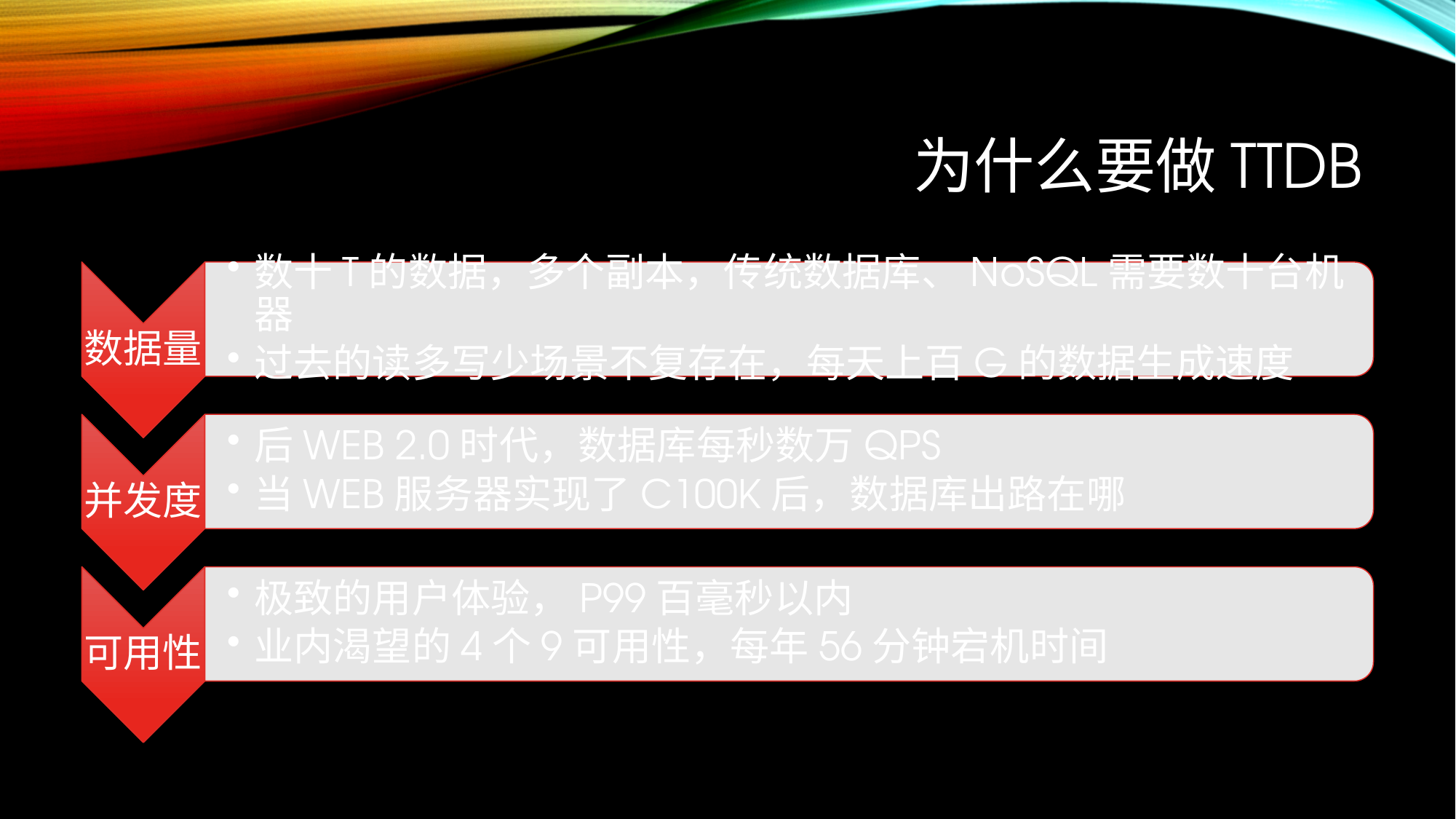

# 为什么要做TTDB
数据量
数十T的数据，多个副本，传统数据库、NoSQL需要数十台机器
过去的读多写少场景不复存在，每天上百G的数据生成速度
并发度
后WEB 2.0时代，数据库每秒数万QPS
当WEB服务器实现了C100K后，数据库出路在哪
可用性
极致的用户体验，P99百毫秒以内
业内渴望的4个9可用性，每年56分钟宕机时间